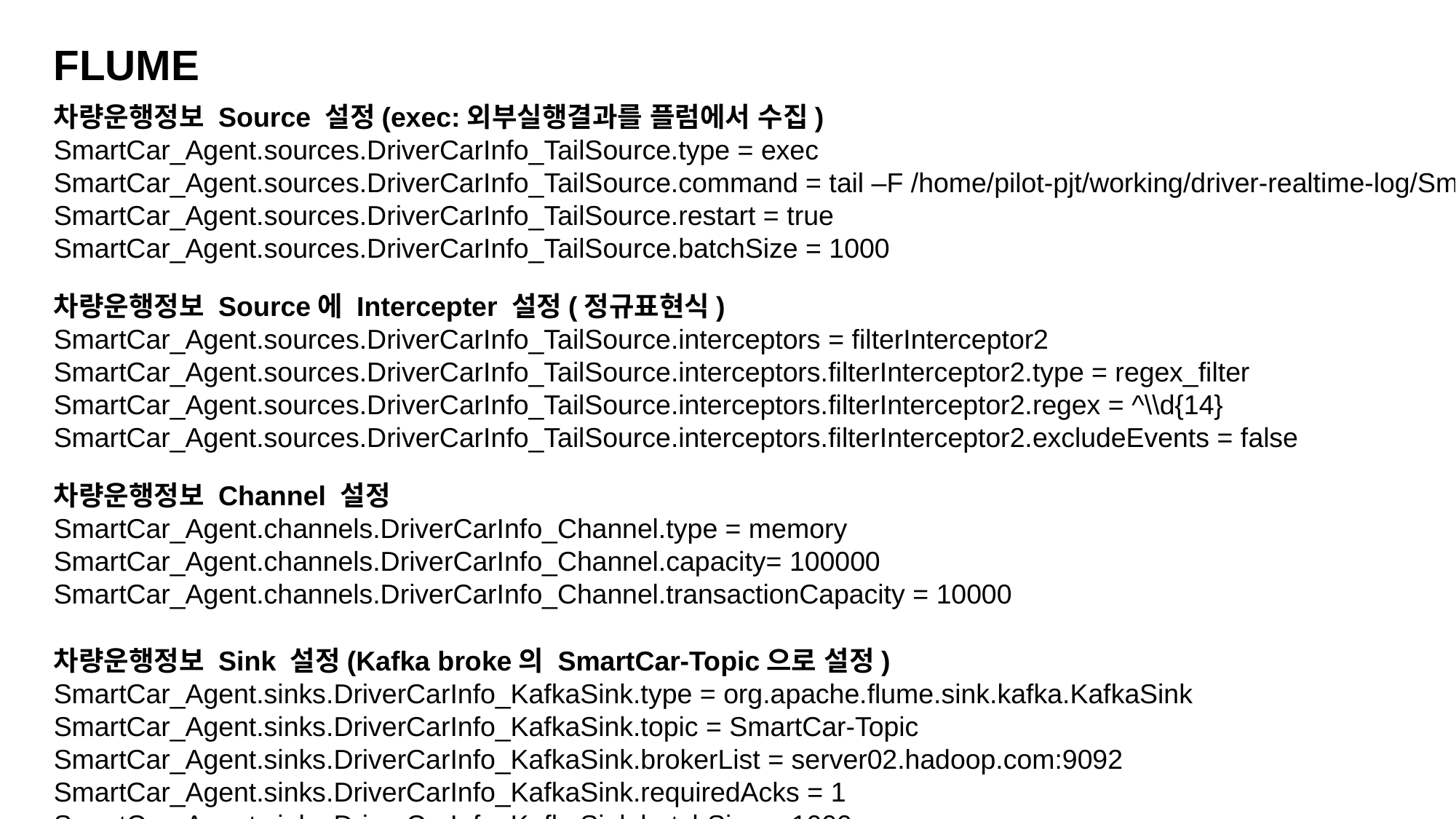

FLUME
차량운행정보 Source 설정(exec:외부실행결과를 플럼에서 수집)
SmartCar_Agent.sources.DriverCarInfo_TailSource.type = exec
SmartCar_Agent.sources.DriverCarInfo_TailSource.command = tail –F /home/pilot-pjt/working/driver-realtime-log/SmartCarDriverInfo.log
SmartCar_Agent.sources.DriverCarInfo_TailSource.restart = true
SmartCar_Agent.sources.DriverCarInfo_TailSource.batchSize = 1000
차량운행정보 Source에 Intercepter 설정(정규표현식)
SmartCar_Agent.sources.DriverCarInfo_TailSource.interceptors = filterInterceptor2
SmartCar_Agent.sources.DriverCarInfo_TailSource.interceptors.filterInterceptor2.type = regex_filter
SmartCar_Agent.sources.DriverCarInfo_TailSource.interceptors.filterInterceptor2.regex = ^\\d{14}
SmartCar_Agent.sources.DriverCarInfo_TailSource.interceptors.filterInterceptor2.excludeEvents = false
차량운행정보 Channel 설정
SmartCar_Agent.channels.DriverCarInfo_Channel.type = memory
SmartCar_Agent.channels.DriverCarInfo_Channel.capacity= 100000
SmartCar_Agent.channels.DriverCarInfo_Channel.transactionCapacity = 10000
차량운행정보 Sink 설정(Kafka broke의 SmartCar-Topic으로 설정)
SmartCar_Agent.sinks.DriverCarInfo_KafkaSink.type = org.apache.flume.sink.kafka.KafkaSink
SmartCar_Agent.sinks.DriverCarInfo_KafkaSink.topic = SmartCar-Topic
SmartCar_Agent.sinks.DriverCarInfo_KafkaSink.brokerList = server02.hadoop.com:9092
SmartCar_Agent.sinks.DriverCarInfo_KafkaSink.requiredAcks = 1
SmartCar_Agent.sinks.DriverCarInfo_KafkaSink.batchSize = 1000
차량운행정보 Source와 Sink를 Channel에 연결
SmartCar_Agent.sources.DriverCarInfo_TailSource.channels = DriverCarInfo_Channel
SmartCar_Agent.sinks.DriverCarInfo_KafkaSink.channel = DriverCarInfo_Channel